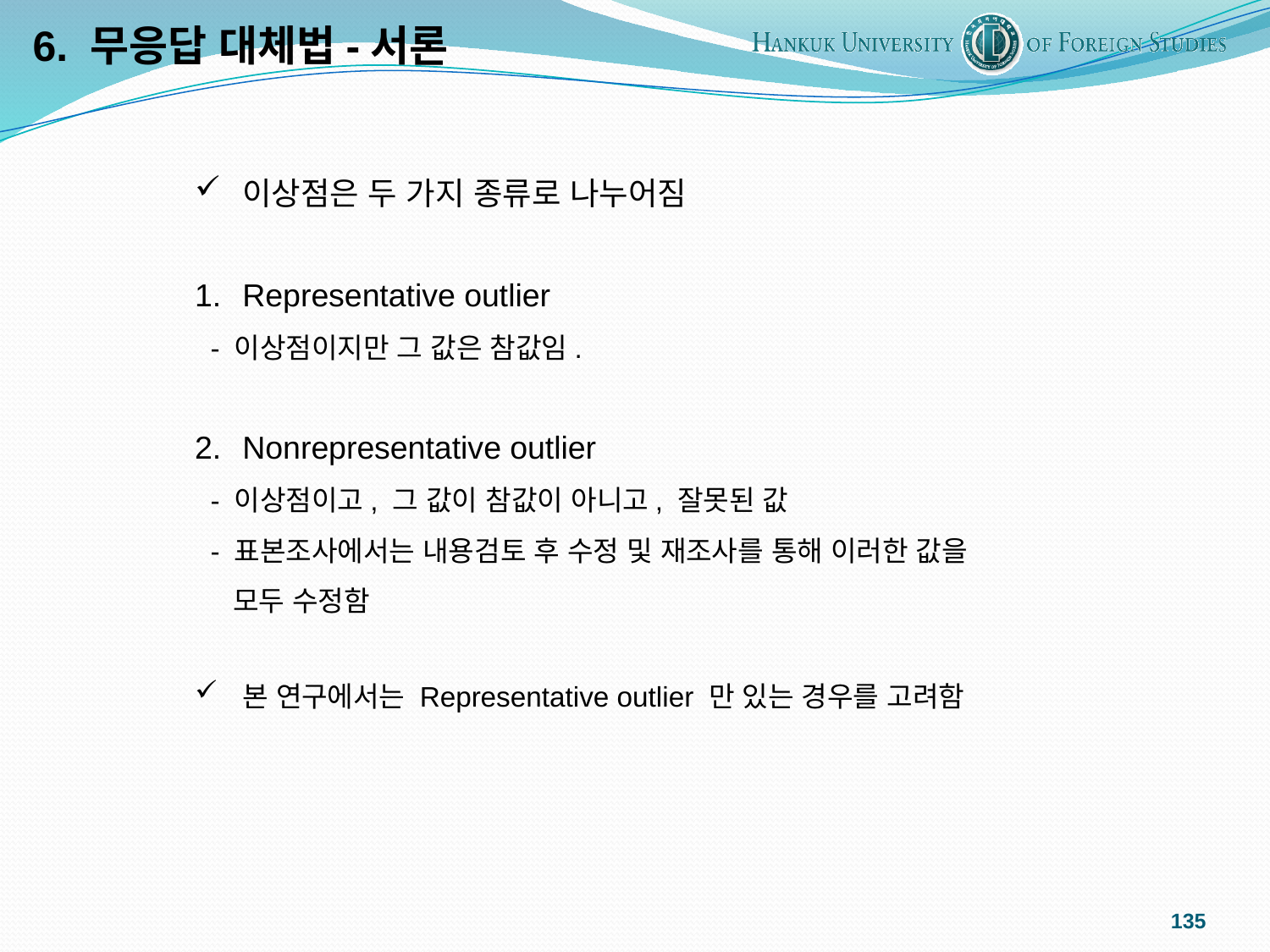

6. 무응답 대체법-서론
이상점은 두 가지 종류로 나누어짐

Representative outlier
  - 이상점이지만 그 값은 참값임.

Nonrepresentative outlier
  - 이상점이고, 그 값이 참값이 아니고, 잘못된 값
  - 표본조사에서는 내용검토 후 수정 및 재조사를 통해 이러한 값을
    모두 수정함

본 연구에서는 Representative outlier 만 있는 경우를 고려함
135